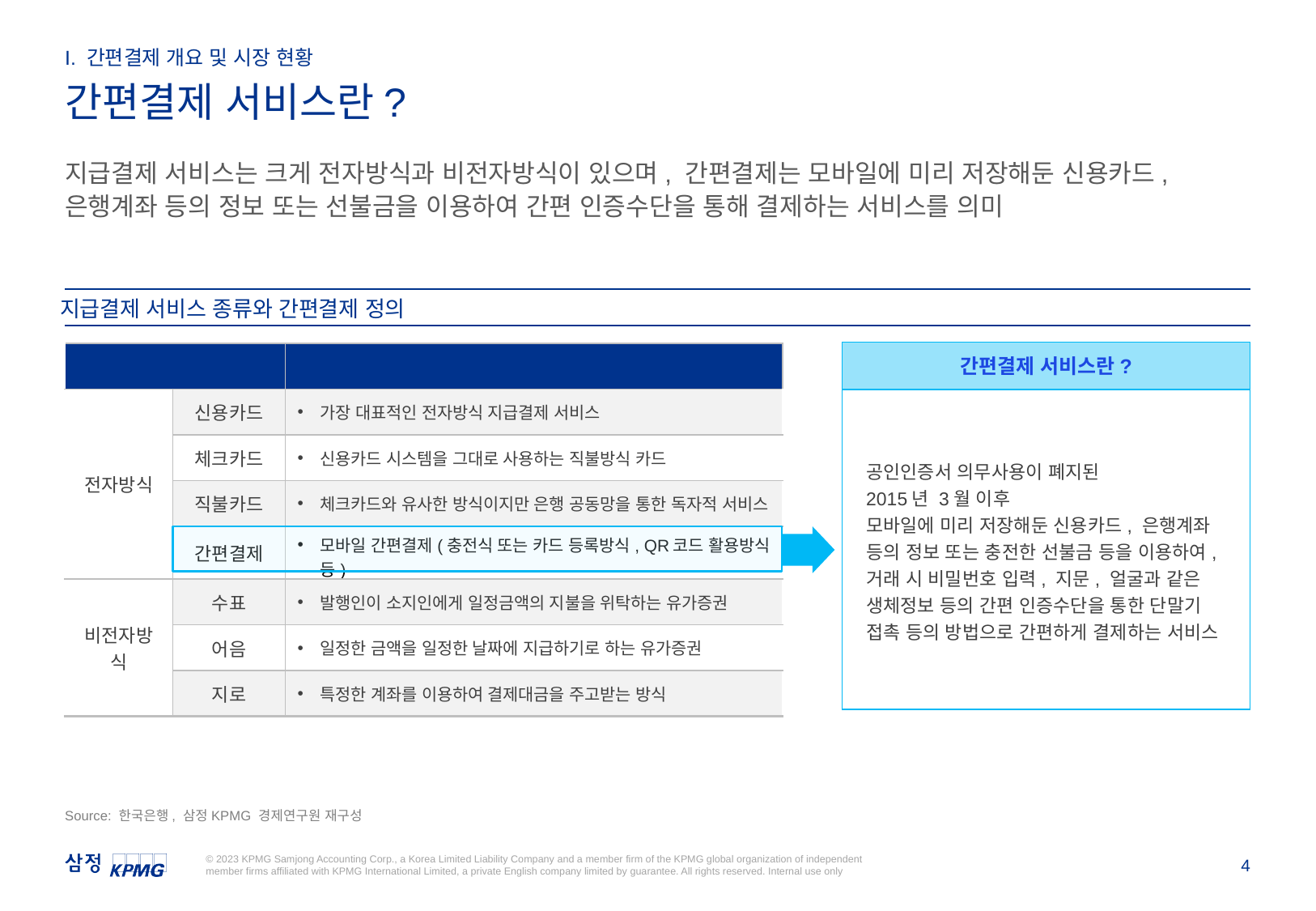

I. 간편결제 개요 및 시장 현황
간편결제 서비스란?
지급결제 서비스는 크게 전자방식과 비전자방식이 있으며, 간편결제는 모바일에 미리 저장해둔 신용카드, 은행계좌 등의 정보 또는 선불금을 이용하여 간편 인증수단을 통해 결제하는 서비스를 의미
지급결제 서비스 종류와 간편결제 정의
간편결제 서비스란?
| 구분 |  | 개요 |
| --- | --- | --- |
| 전자방식 | 신용카드 | 가장 대표적인 전자방식 지급결제 서비스 |
|  | 체크카드 | 신용카드 시스템을 그대로 사용하는 직불방식 카드 |
|  | 직불카드 | 체크카드와 유사한 방식이지만 은행 공동망을 통한 독자적 서비스 |
|  | 간편결제 | 모바일 간편결제(충전식 또는 카드 등록방식, QR코드 활용방식 등) |
| 비전자방식 | 수표 | 발행인이 소지인에게 일정금액의 지불을 위탁하는 유가증권 |
|  | 어음 | 일정한 금액을 일정한 날짜에 지급하기로 하는 유가증권 |
|  | 지로 | 특정한 계좌를 이용하여 결제대금을 주고받는 방식 |
공인인증서 의무사용이 폐지된
2015년 3월 이후
모바일에 미리 저장해둔 신용카드, 은행계좌 등의 정보 또는 충전한 선불금 등을 이용하여,
거래 시 비밀번호 입력, 지문, 얼굴과 같은 생체정보 등의 간편 인증수단을 통한 단말기 접촉 등의 방법으로 간편하게 결제하는 서비스

Source: 한국은행, 삼정KPMG 경제연구원 재구성